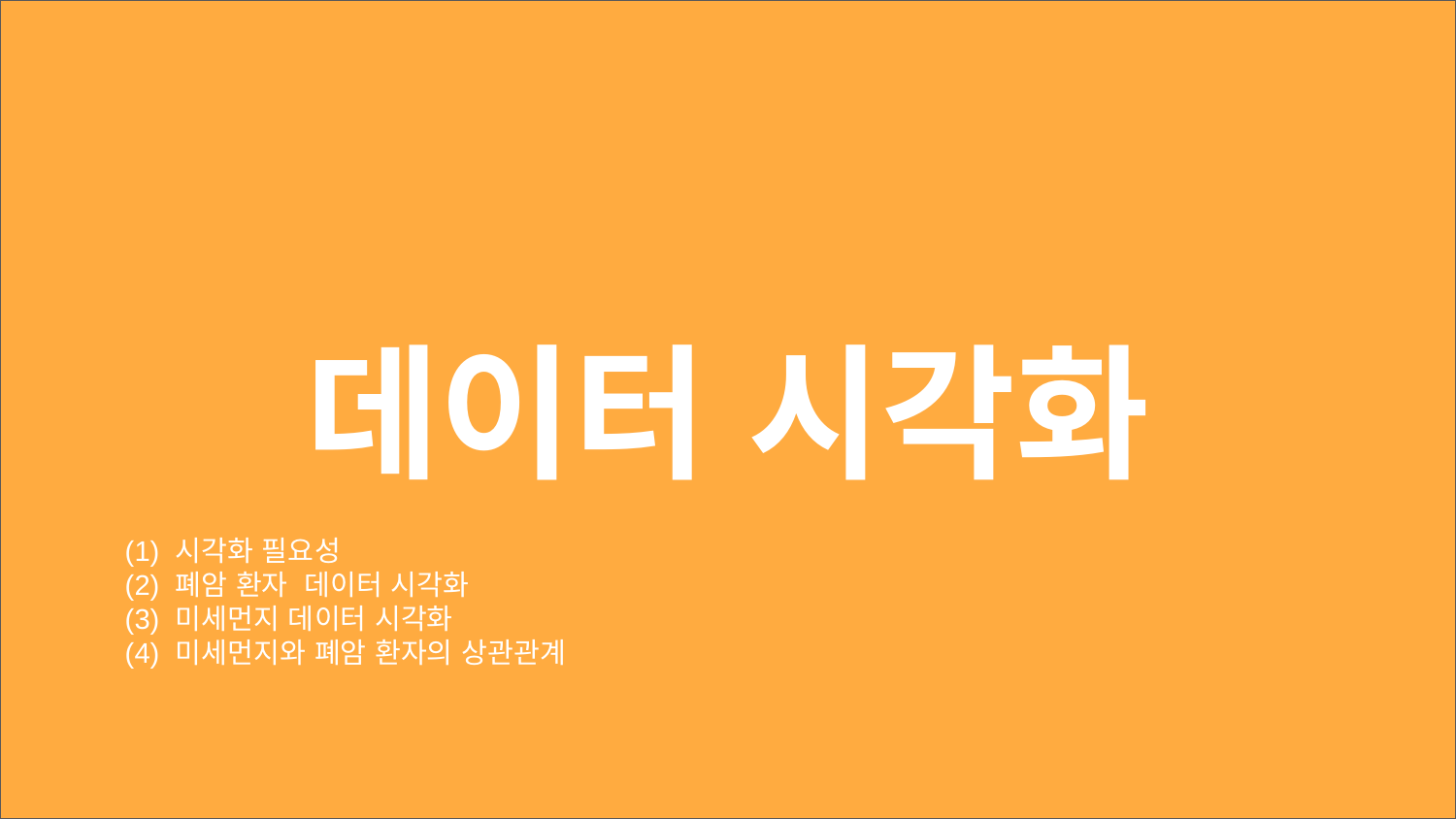

데이터 시각화
시각화 필요성
폐암 환자  데이터 시각화
미세먼지 데이터 시각화
미세먼지와 폐암 환자의 상관관계